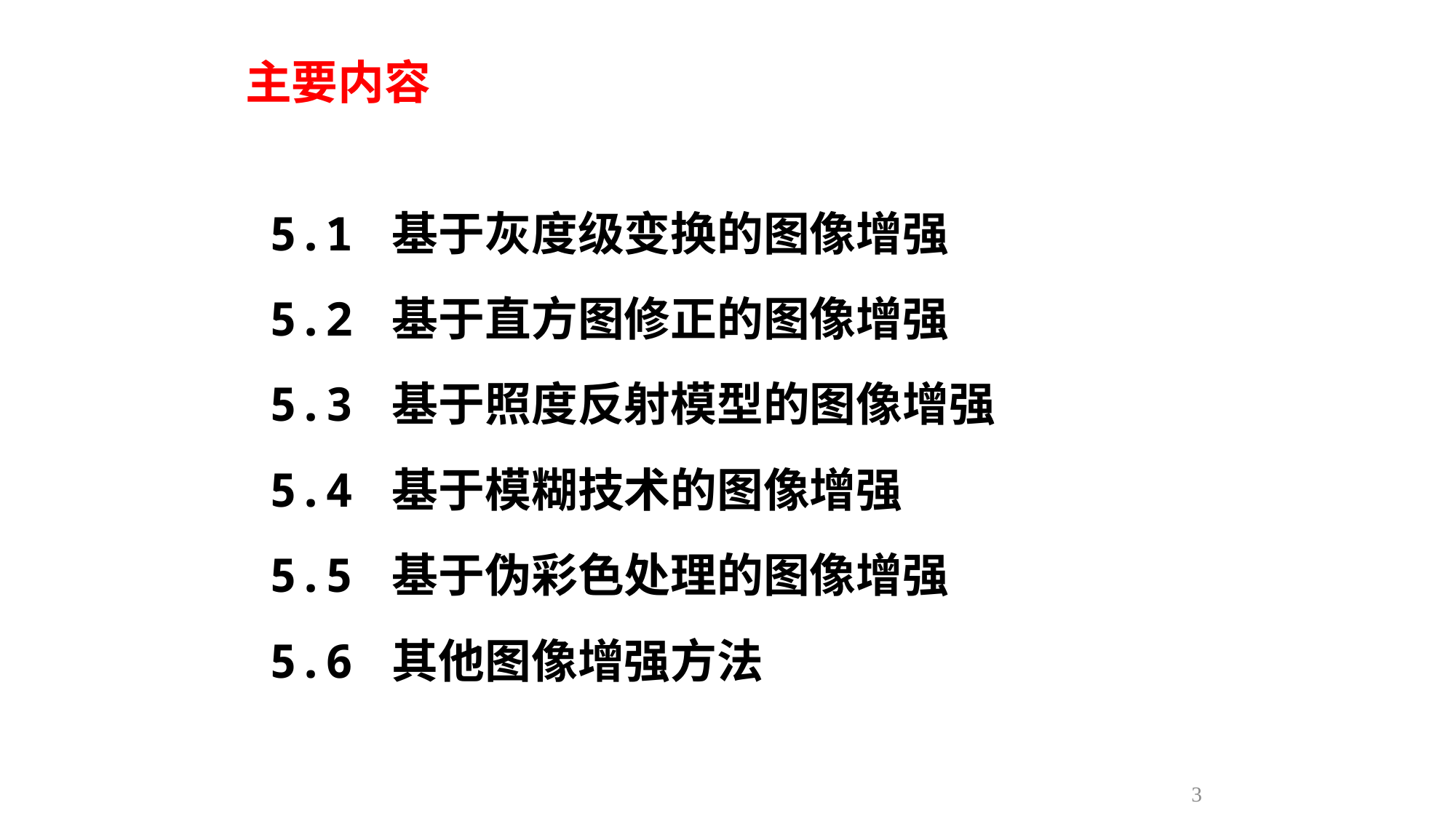

主要内容
5.1 基于灰度级变换的图像增强
5.2 基于直方图修正的图像增强
5.3 基于照度反射模型的图像增强
5.4 基于模糊技术的图像增强
5.5 基于伪彩色处理的图像增强
5.6 其他图像增强方法
3